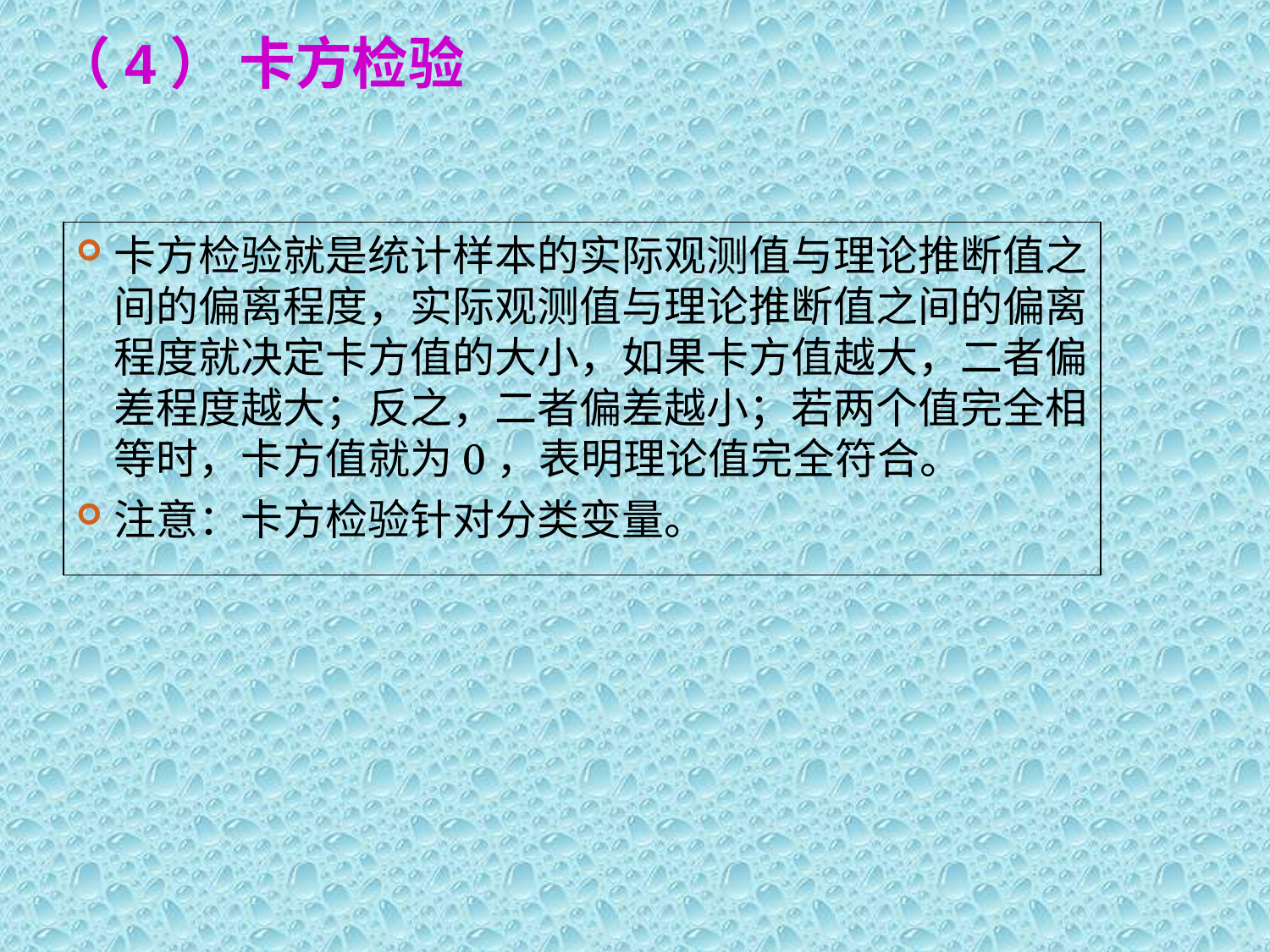

（4） 卡方检验
卡方检验就是统计样本的实际观测值与理论推断值之间的偏离程度，实际观测值与理论推断值之间的偏离程度就决定卡方值的大小，如果卡方值越大，二者偏差程度越大；反之，二者偏差越小；若两个值完全相等时，卡方值就为0，表明理论值完全符合。
注意：卡方检验针对分类变量。